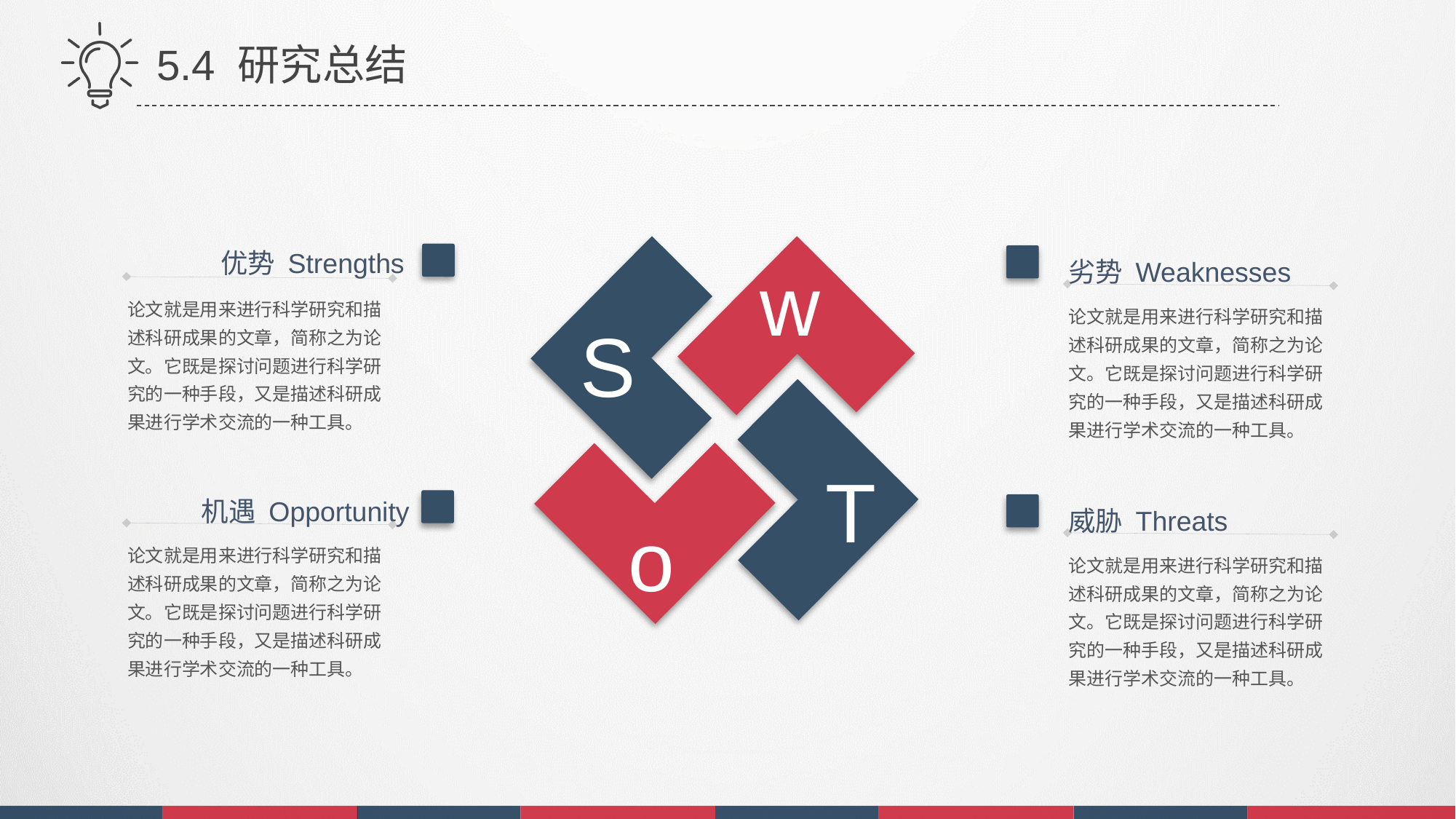

5.4 研究总结
w
优势 Strengths
劣势 Weaknesses

S
论文就是用来进行科学研究和描述科研成果的文章，简称之为论文。它既是探讨问题进行科学研究的一种手段，又是描述科研成果进行学术交流的一种工具。
论文就是用来进行科学研究和描述科研成果的文章，简称之为论文。它既是探讨问题进行科学研究的一种手段，又是描述科研成果进行学术交流的一种工具。

T
o
机遇 Opportunity
威胁 Threats

论文就是用来进行科学研究和描述科研成果的文章，简称之为论文。它既是探讨问题进行科学研究的一种手段，又是描述科研成果进行学术交流的一种工具。
论文就是用来进行科学研究和描述科研成果的文章，简称之为论文。它既是探讨问题进行科学研究的一种手段，又是描述科研成果进行学术交流的一种工具。